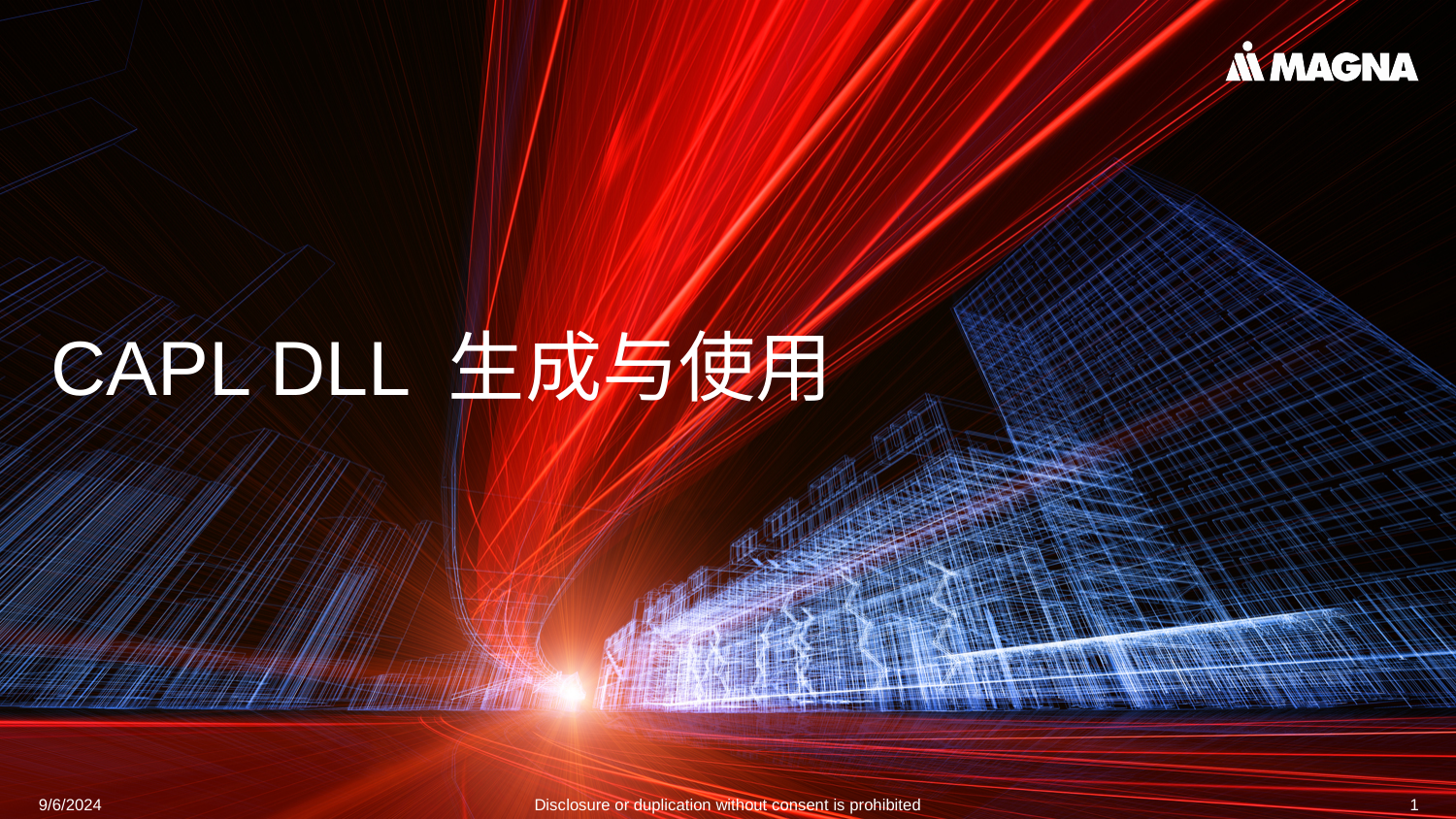

# CAPL DLL 生成与使用
9/6/2024
Disclosure or duplication without consent is prohibited
1